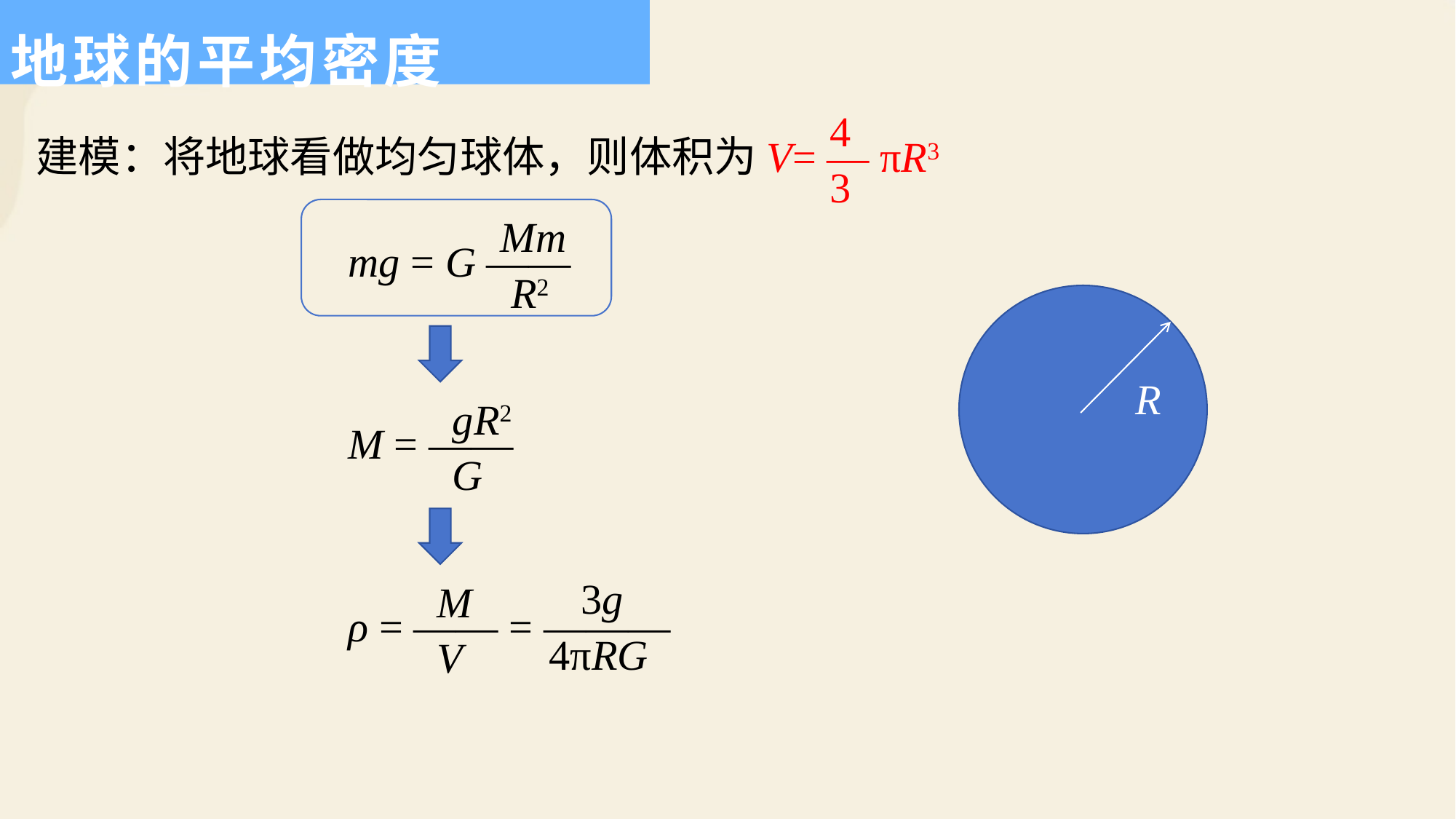

地球的平均密度
4
3
建模：将地球看做均匀球体，则体积为V= — πR3
Mm
 R2
mg = G ——

R

gR2
G
M = ——

M
V
ρ = —— = ———
   3g
4πRG